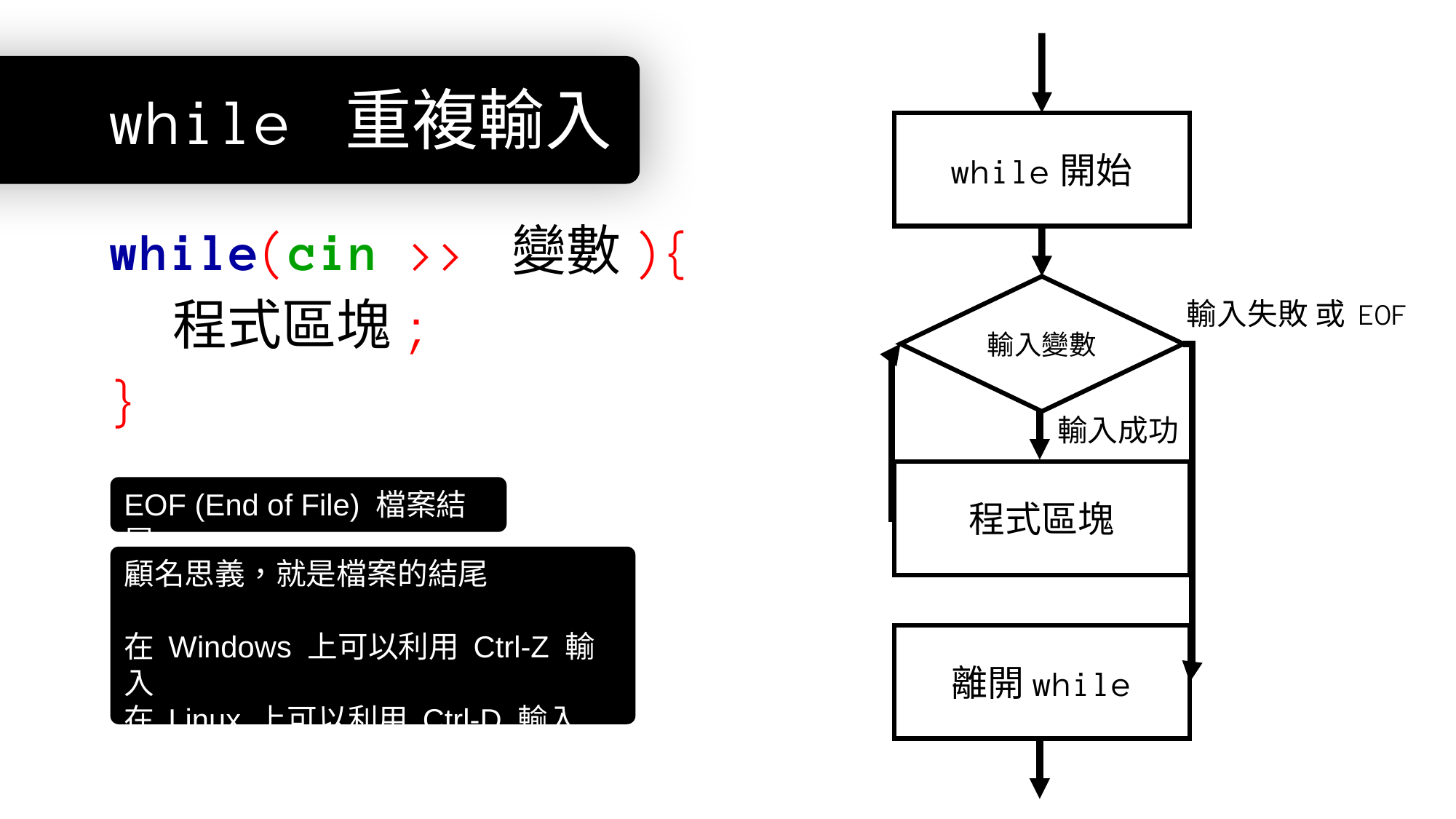

# while 重複輸入

while開始
while(cin >> 變數){
    程式區塊;
}
輸入變數
輸入失敗 或 EOF
輸入成功
程式區塊
EOF (End of File) 檔案結尾
顧名思義，就是檔案的結尾

在 Windows 上可以利用 Ctrl-Z 輸入
在 Linux 上可以利用 Ctrl-D 輸入
離開while